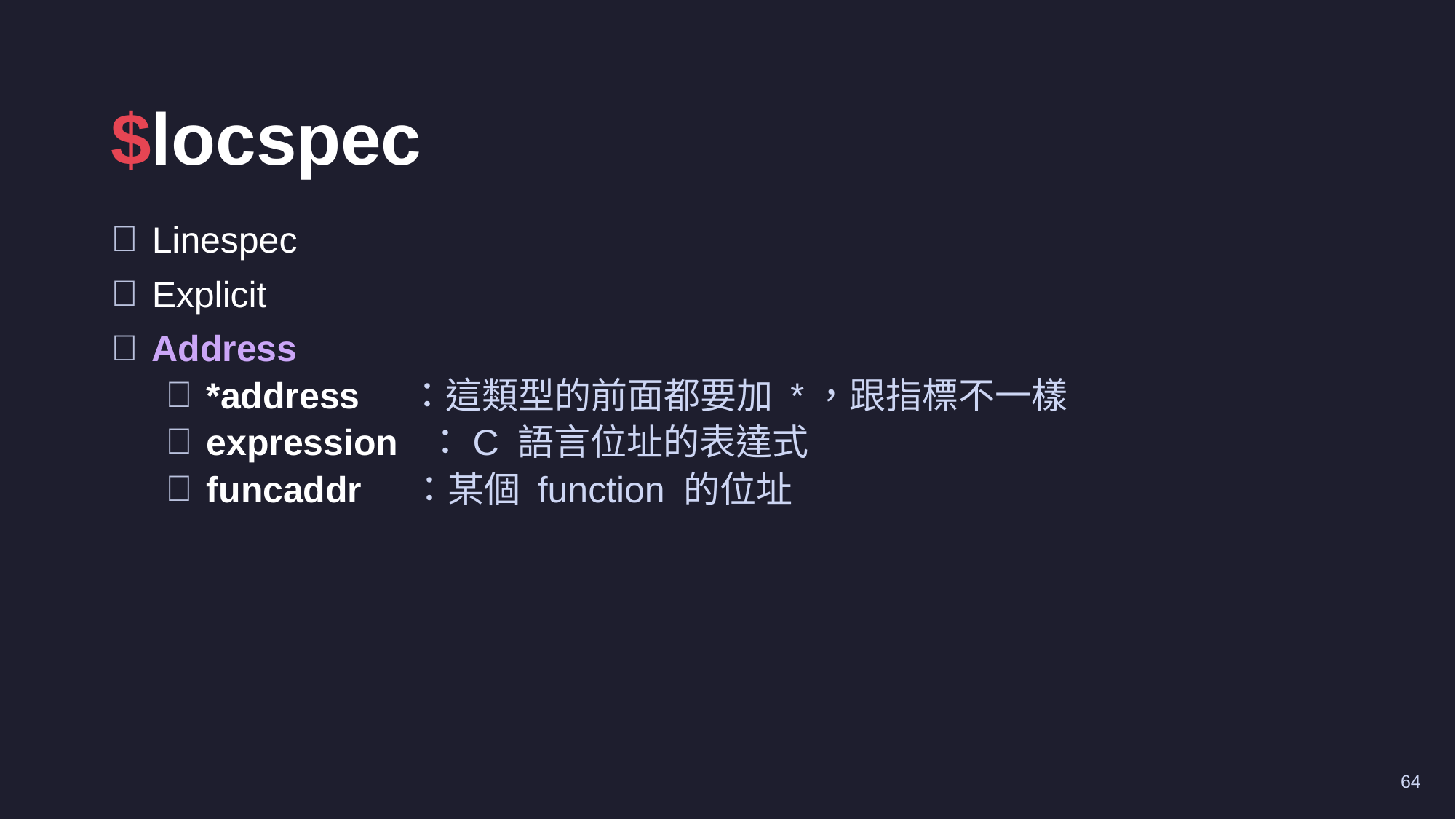

# $locspec
Linespec
Explicit
Address
*address    ：這類型的前面都要加 *，跟指標不一樣
expression  ：C 語言位址的表達式
funcaddr    ：某個 function 的位址
64